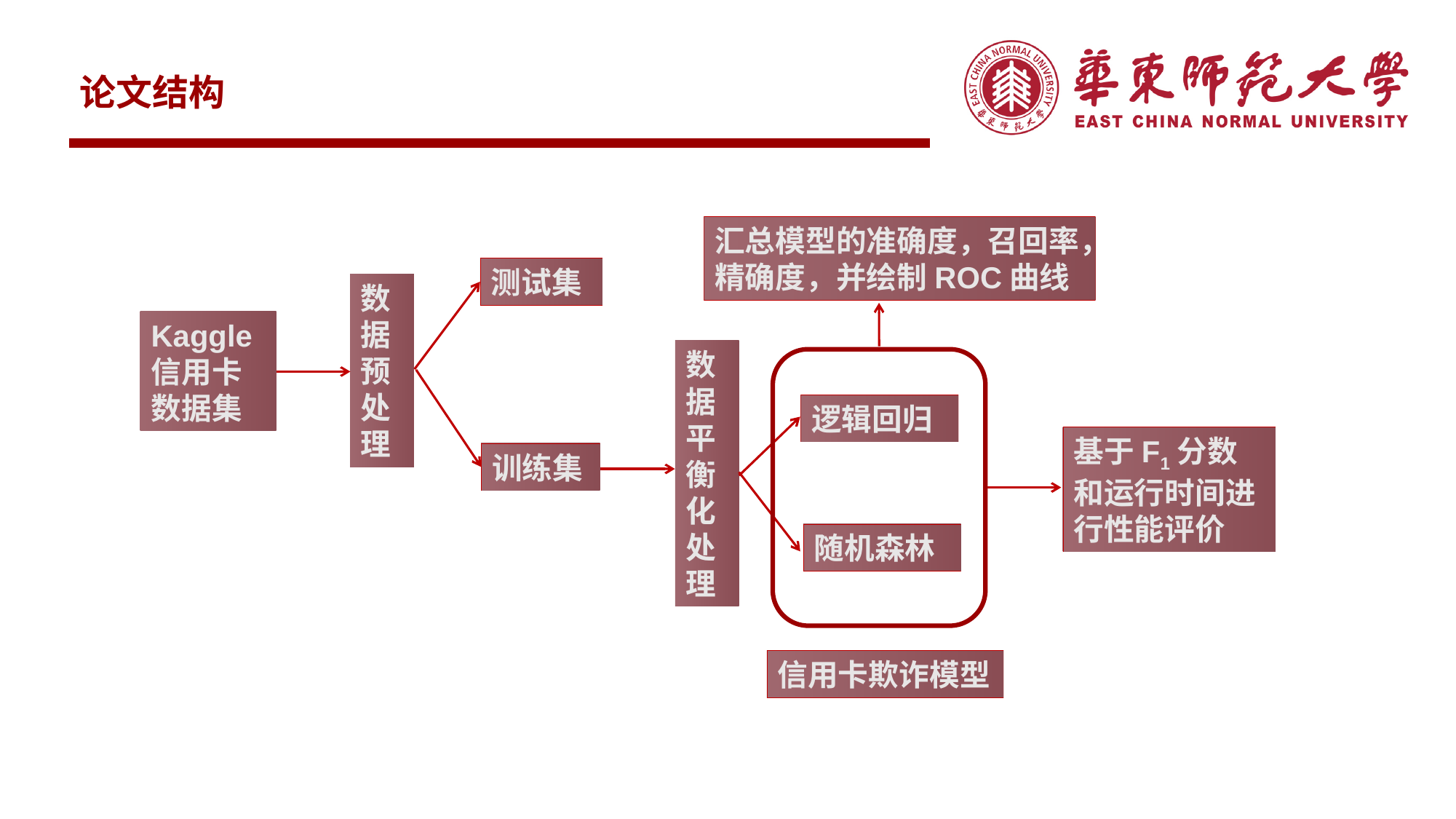

论文结构
汇总模型的准确度，召回率，精确度，并绘制ROC曲线
测试集
数据预处理
Kaggle信用卡数据集
数据平衡化处理

逻辑回归
基于F1分数和运行时间进行性能评价
训练集
随机森林
信用卡欺诈模型
8